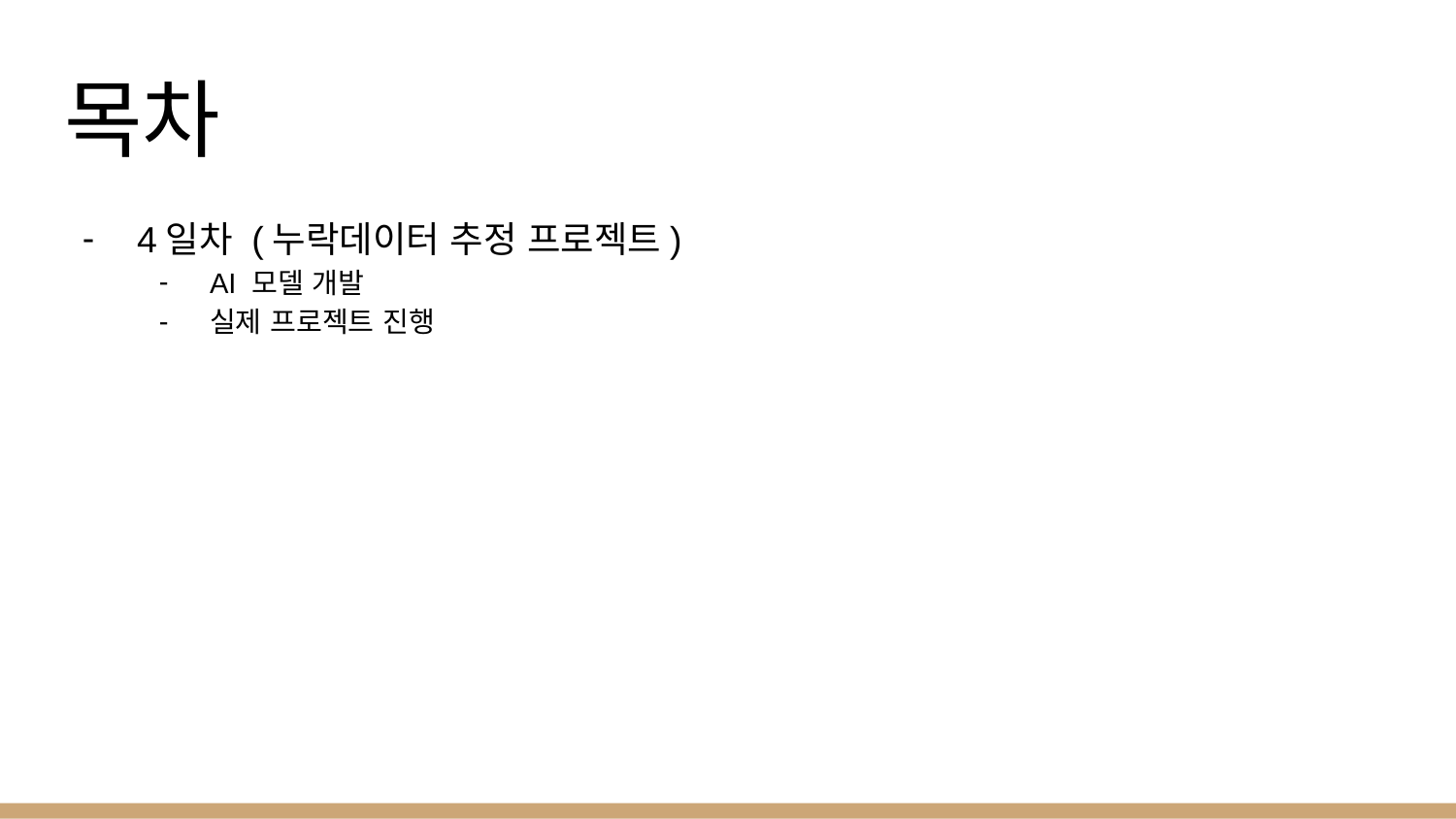

# 목차
4일차 (누락데이터 추정 프로젝트)
AI 모델 개발
실제 프로젝트 진행